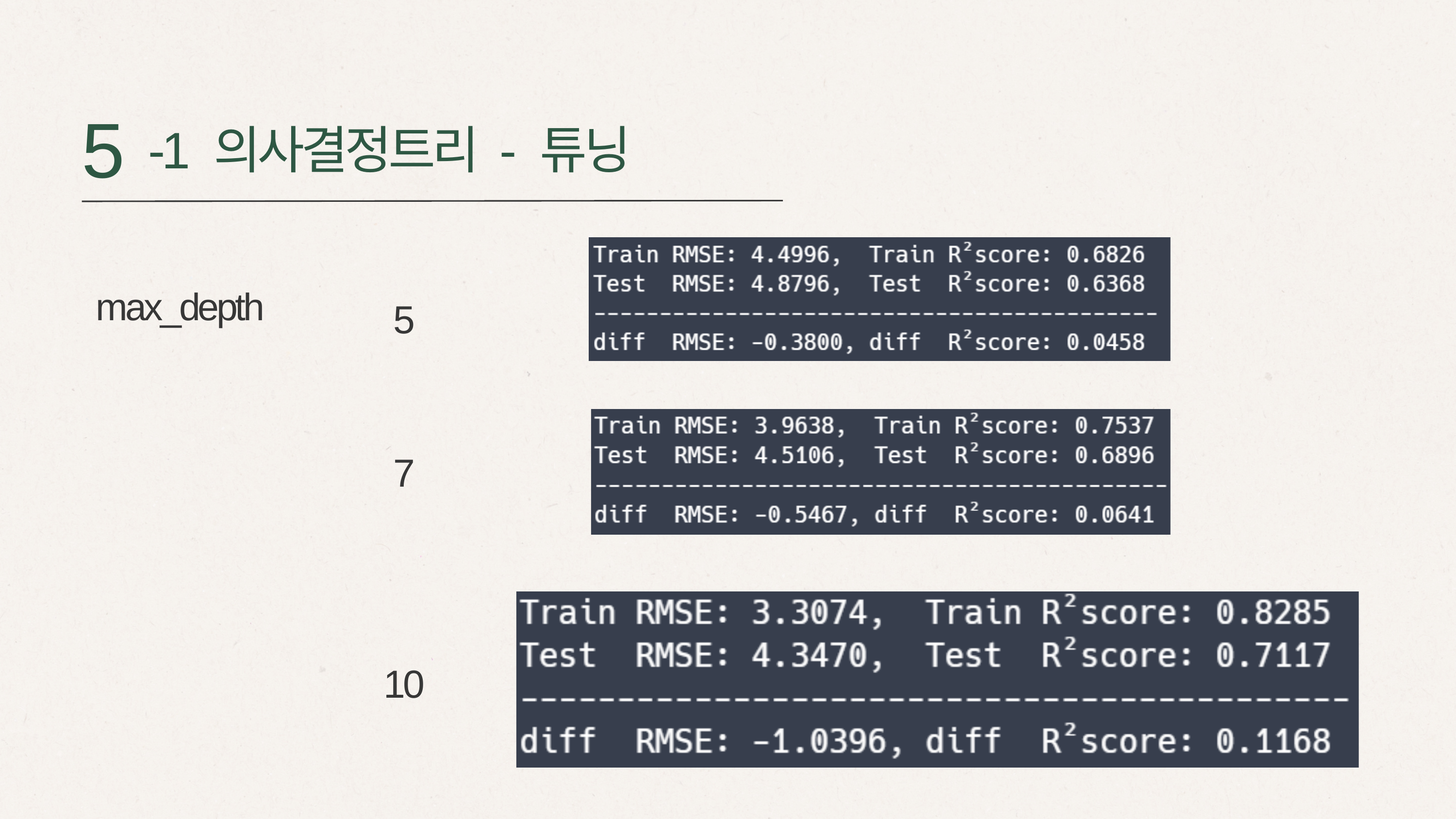

5
-1 의사결정트리 - 튜닝

5

7

10

max_depth